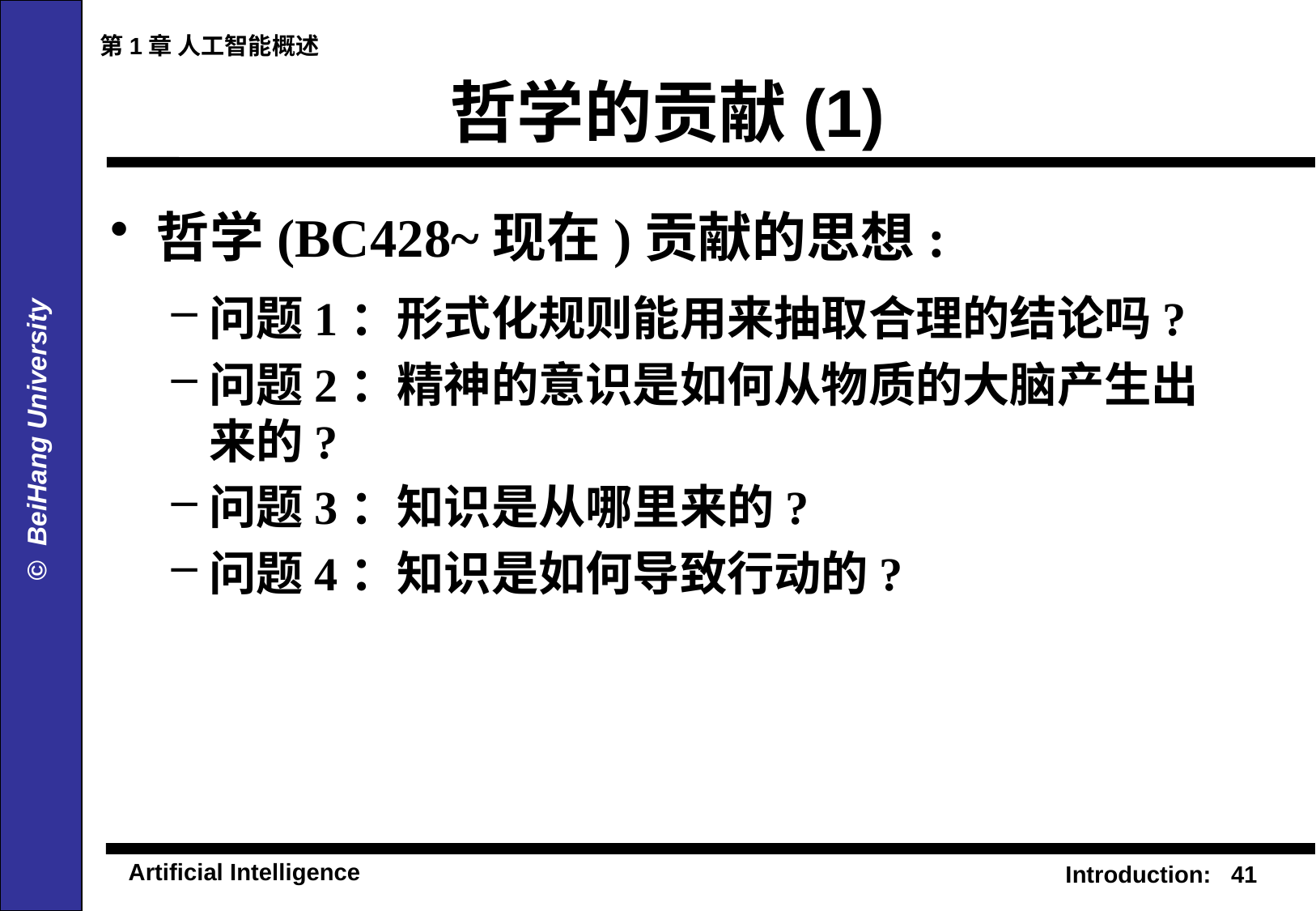

第1章 人工智能概述
# 哲学的贡献(1)
哲学(BC428~现在)贡献的思想:
问题1：形式化规则能用来抽取合理的结论吗?
问题2：精神的意识是如何从物质的大脑产生出来的?
问题3：知识是从哪里来的?
问题4：知识是如何导致行动的?